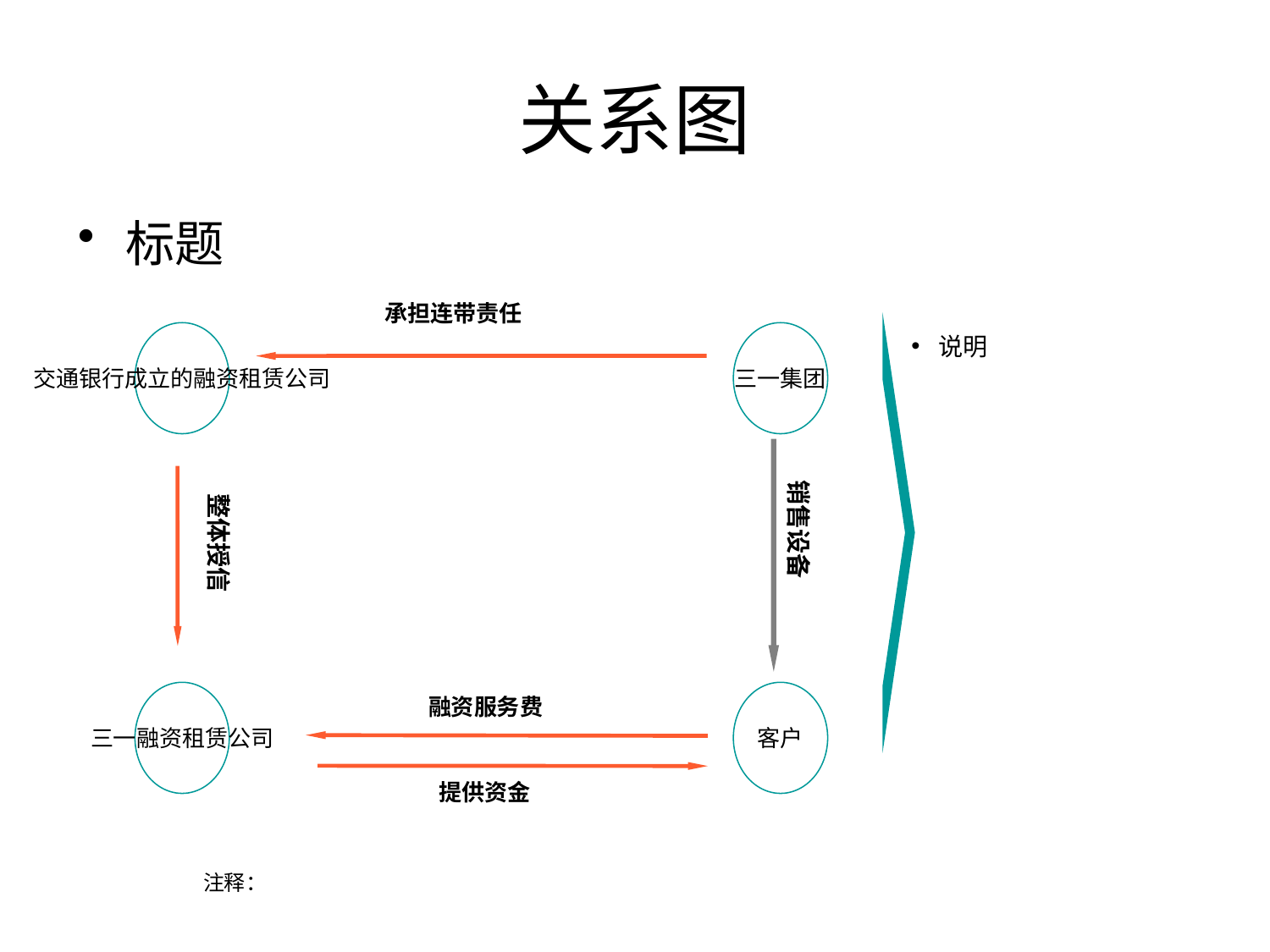

# 关系图

标题
承担连带责任

说明
交通银行成立的融资租赁公司
三一集团

销售设备
整体授信

三一融资租赁公司
客户
融资服务费
提供资金
注释：